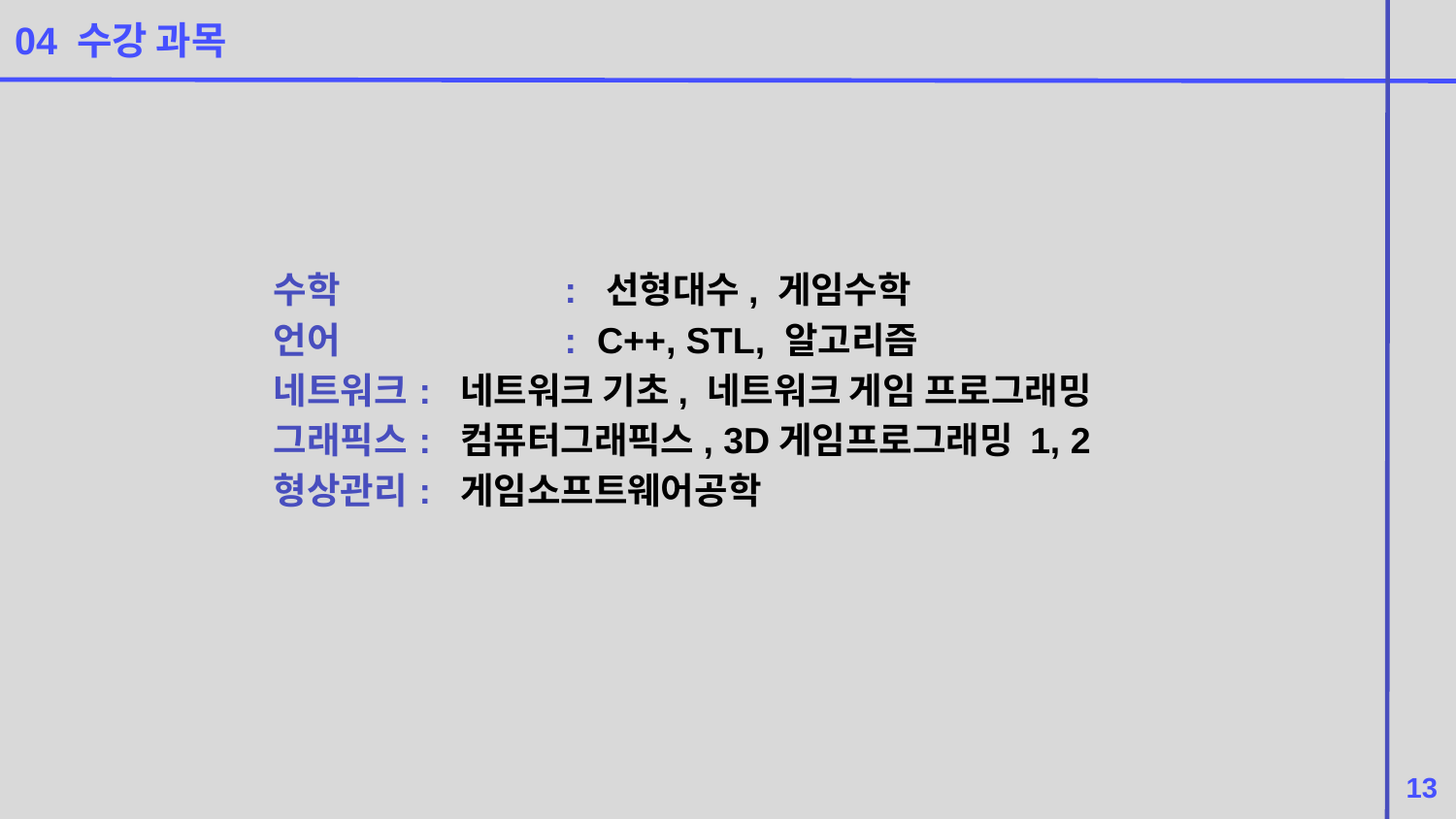

04 수강 과목
수학		:  선형대수, 게임수학
언어		:  C++, STL, 알고리즘
네트워크	:  네트워크 기초, 네트워크 게임 프로그래밍
그래픽스	:  컴퓨터그래픽스, 3D게임프로그래밍 1, 2
형상관리	:  게임소프트웨어공학

13